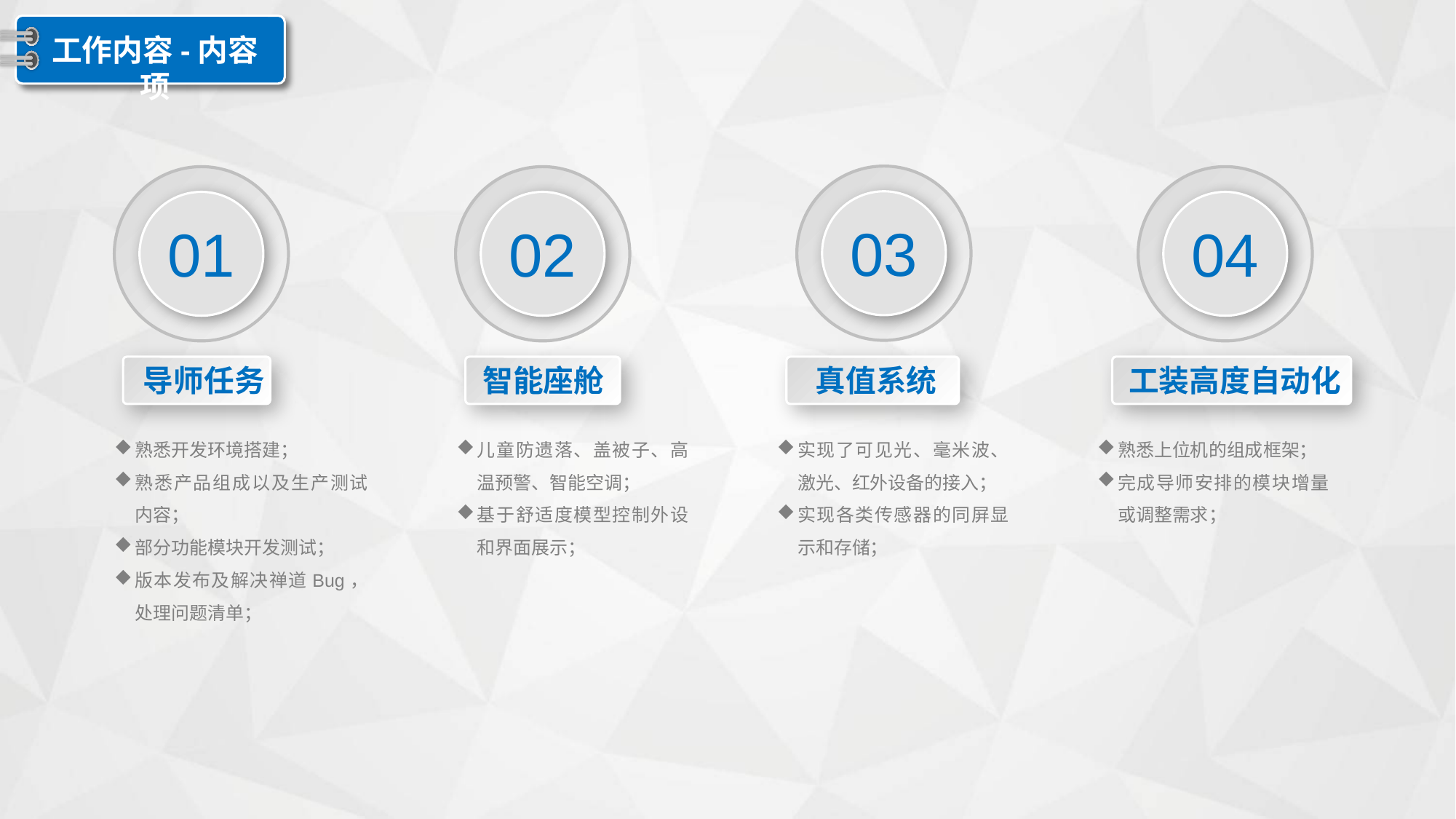

工作内容-内容项

03

04

01

02

导师任务

智能座舱

真值系统

工装高度自动化
熟悉开发环境搭建；
熟悉产品组成以及生产测试内容；
部分功能模块开发测试；
版本发布及解决禅道Bug，处理问题清单；
儿童防遗落、盖被子、高温预警、智能空调；
基于舒适度模型控制外设和界面展示；
实现了可见光、毫米波、激光、红外设备的接入；
实现各类传感器的同屏显示和存储；
熟悉上位机的组成框架；
完成导师安排的模块增量或调整需求；